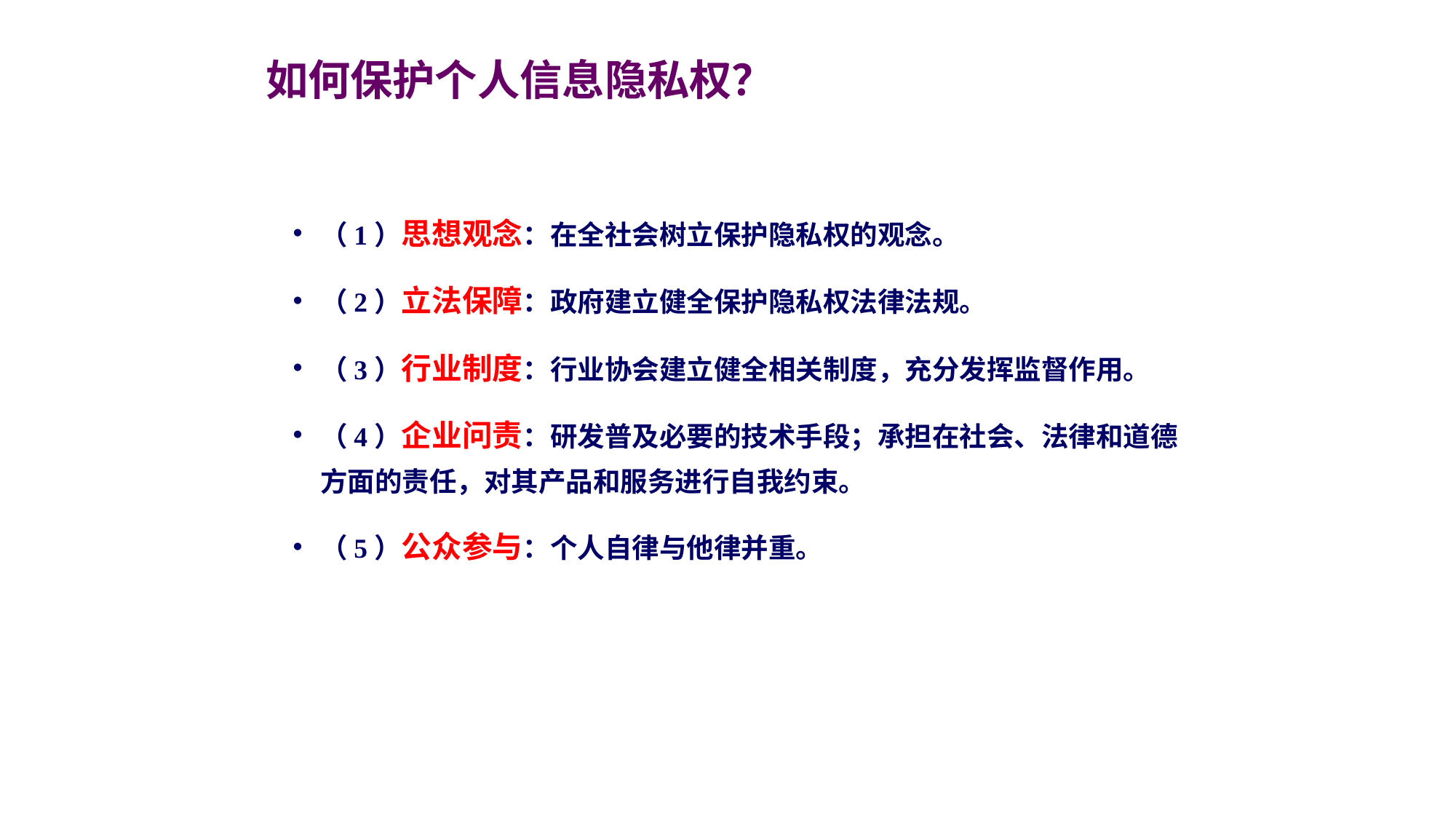

# 如何保护个人信息隐私权？
（1）思想观念：在全社会树立保护隐私权的观念。
（2）立法保障：政府建立健全保护隐私权法律法规。
（3）行业制度：行业协会建立健全相关制度，充分发挥监督作用。
（4）企业问责：研发普及必要的技术手段；承担在社会、法律和道德方面的责任，对其产品和服务进行自我约束。
（5）公众参与：个人自律与他律并重。